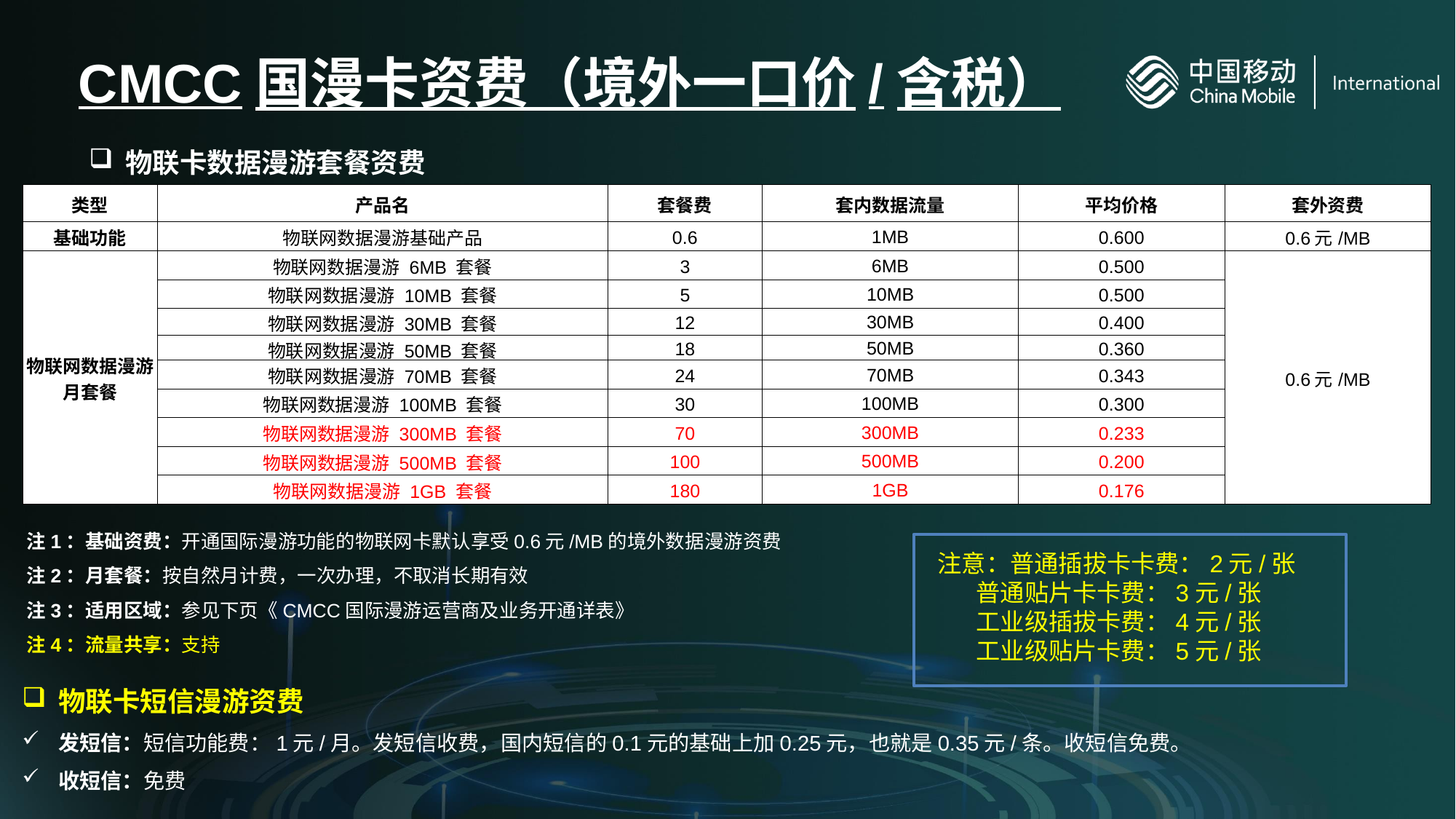

# CMCC国漫卡资费（境外一口价/含税）
物联卡数据漫游套餐资费
| 类型 | 产品名 | 套餐费 | 套内数据流量 | 平均价格 | 套外资费 |
| --- | --- | --- | --- | --- | --- |
| 基础功能 | 物联网数据漫游基础产品 | 0.6 | 1MB | 0.600 | 0.6元/MB |
| 物联网数据漫游月套餐 | 物联网数据漫游 6MB 套餐 | 3 | 6MB | 0.500 | 0.6元/MB |
|  | 物联网数据漫游 10MB 套餐 | 5 | 10MB | 0.500 |  |
|  | 物联网数据漫游 30MB 套餐 | 12 | 30MB | 0.400 |  |
|  | 物联网数据漫游 50MB 套餐 | 18 | 50MB | 0.360 |  |
|  | 物联网数据漫游 70MB 套餐 | 24 | 70MB | 0.343 |  |
|  | 物联网数据漫游 100MB 套餐 | 30 | 100MB | 0.300 |  |
|  | 物联网数据漫游 300MB 套餐 | 70 | 300MB | 0.233 |  |
|  | 物联网数据漫游 500MB 套餐 | 100 | 500MB | 0.200 |  |
|  | 物联网数据漫游 1GB 套餐 | 180 | 1GB | 0.176 |  |
注1：基础资费：开通国际漫游功能的物联网卡默认享受0.6元/MB的境外数据漫游资费
注2：月套餐：按自然月计费，一次办理，不取消长期有效
注3：适用区域：参见下页《CMCC国际漫游运营商及业务开通详表》
注4：流量共享：支持

注意：普通插拔卡卡费：2元/张
      普通贴片卡卡费：3元/张
      工业级插拔卡费：4元/张
      工业级贴片卡费：5元/张
物联卡短信漫游资费
发短信：短信功能费：1元/月。发短信收费，国内短信的0.1元的基础上加0.25元，也就是0.35元/条。收短信免费。
收短信：免费